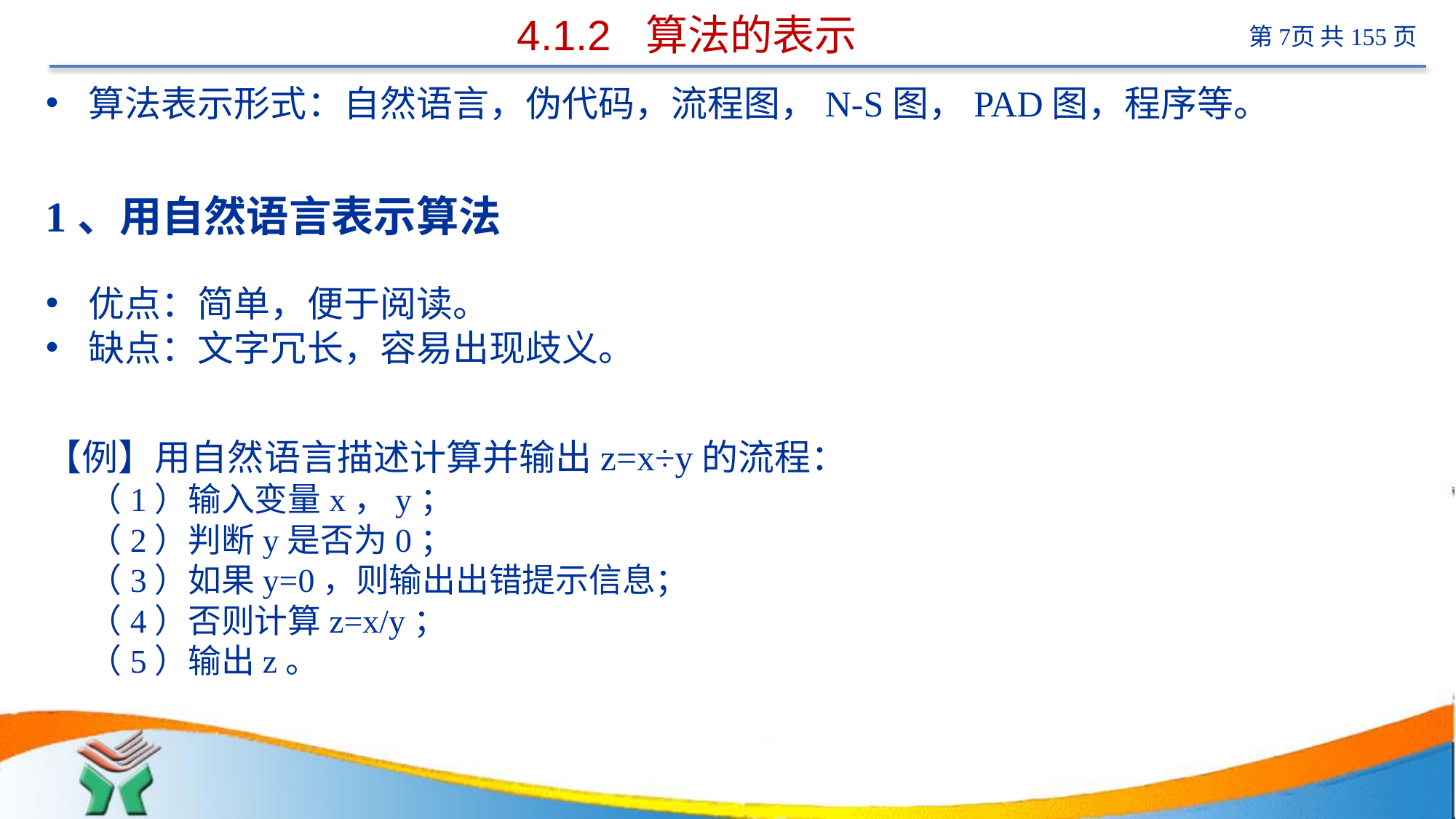

# 4.1.2  算法的表示
算法表示形式：自然语言，伪代码，流程图，N-S图，PAD图，程序等。

1、用自然语言表示算法

优点：简单，便于阅读。
缺点：文字冗长，容易出现歧义。

【例】用自然语言描述计算并输出z=x÷y的流程：
（1）输入变量x，y；
（2）判断y是否为0；
（3）如果y=0，则输出出错提示信息；
（4）否则计算z=x/y；
（5）输出z。